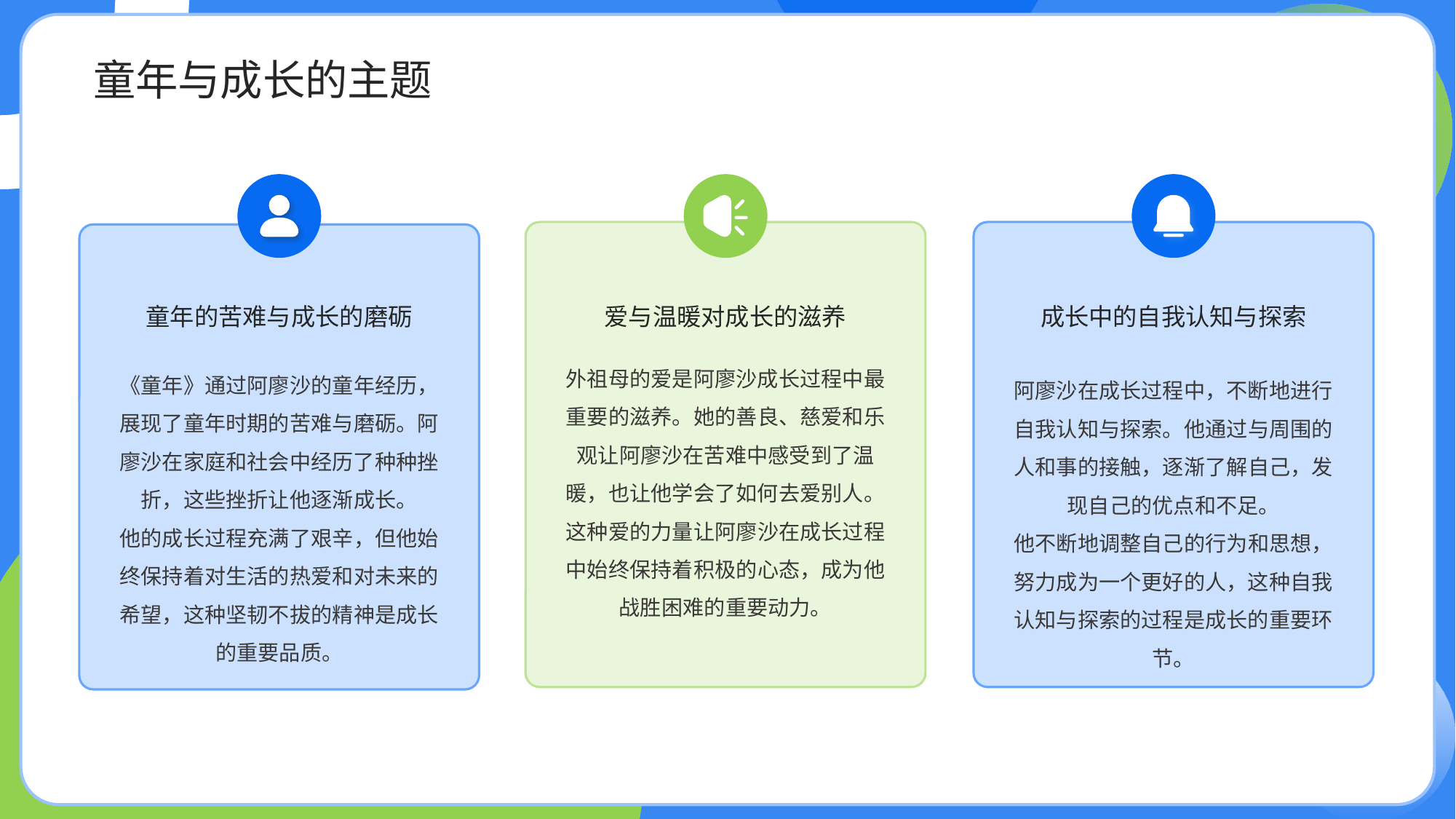

isheji-copy_1736909611505
童年与成长的主题

童年的苦难与成长的磨砺
爱与温暖对成长的滋养
成长中的自我认知与探索
外祖母的爱是阿廖沙成长过程中最重要的滋养。她的善良、慈爱和乐观让阿廖沙在苦难中感受到了温暖，也让他学会了如何去爱别人。
这种爱的力量让阿廖沙在成长过程中始终保持着积极的心态，成为他战胜困难的重要动力。
《童年》通过阿廖沙的童年经历，展现了童年时期的苦难与磨砺。阿廖沙在家庭和社会中经历了种种挫折，这些挫折让他逐渐成长。
他的成长过程充满了艰辛，但他始终保持着对生活的热爱和对未来的希望，这种坚韧不拔的精神是成长的重要品质。
阿廖沙在成长过程中，不断地进行自我认知与探索。他通过与周围的人和事的接触，逐渐了解自己，发现自己的优点和不足。
他不断地调整自己的行为和思想，努力成为一个更好的人，这种自我认知与探索的过程是成长的重要环节。